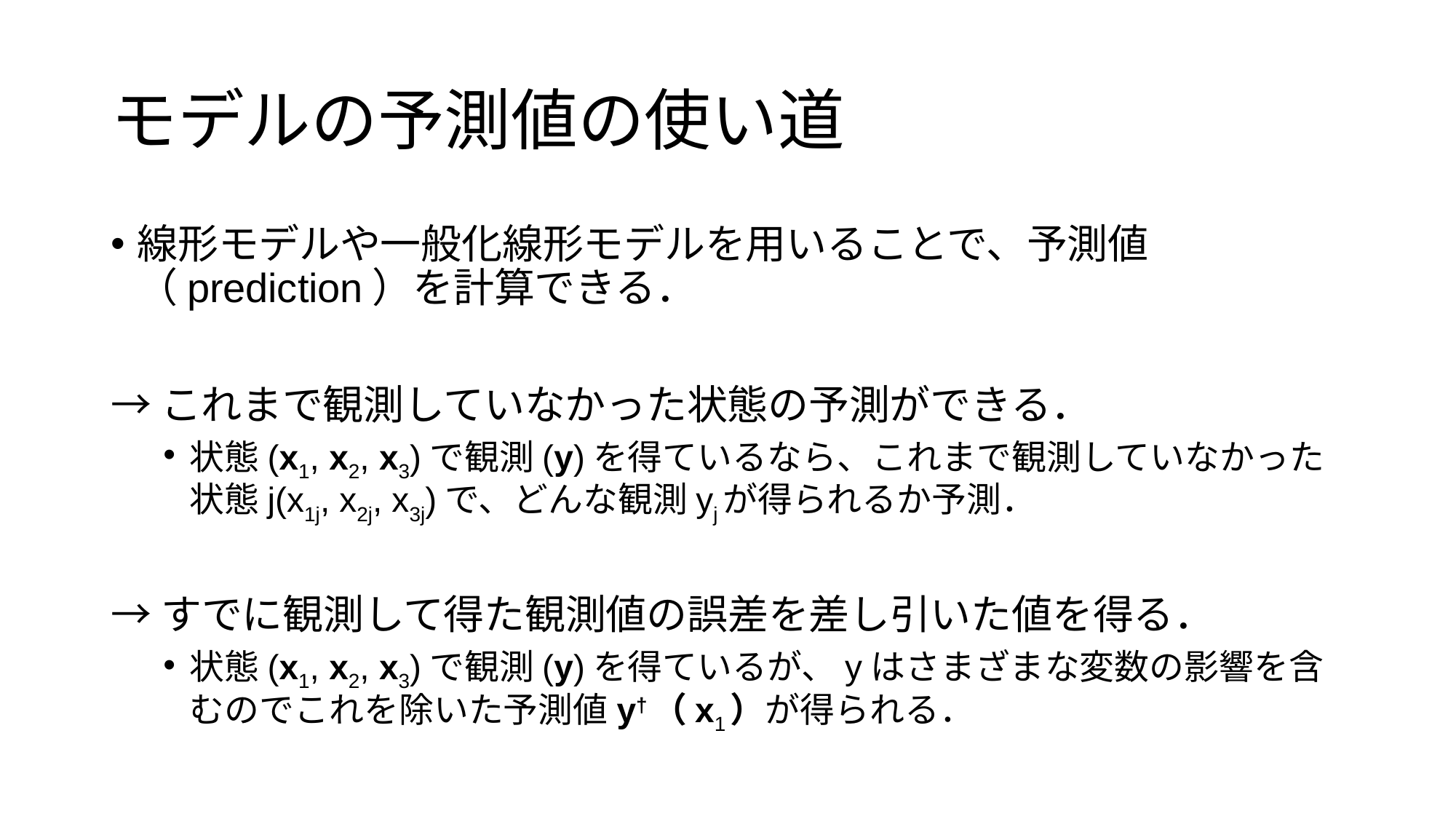

# モデルの予測値の使い道
線形モデルや一般化線形モデルを用いることで、予測値（prediction）を計算できる．

→これまで観測していなかった状態の予測ができる．
状態(x1, x2, x3)で観測(y)を得ているなら、これまで観測していなかった状態j(x1j, x2j, x3j)で、どんな観測yjが得られるか予測．

→すでに観測して得た観測値の誤差を差し引いた値を得る．
状態(x1, x2, x3)で観測(y)を得ているが、yはさまざまな変数の影響を含むのでこれを除いた予測値y†（x1）が得られる．